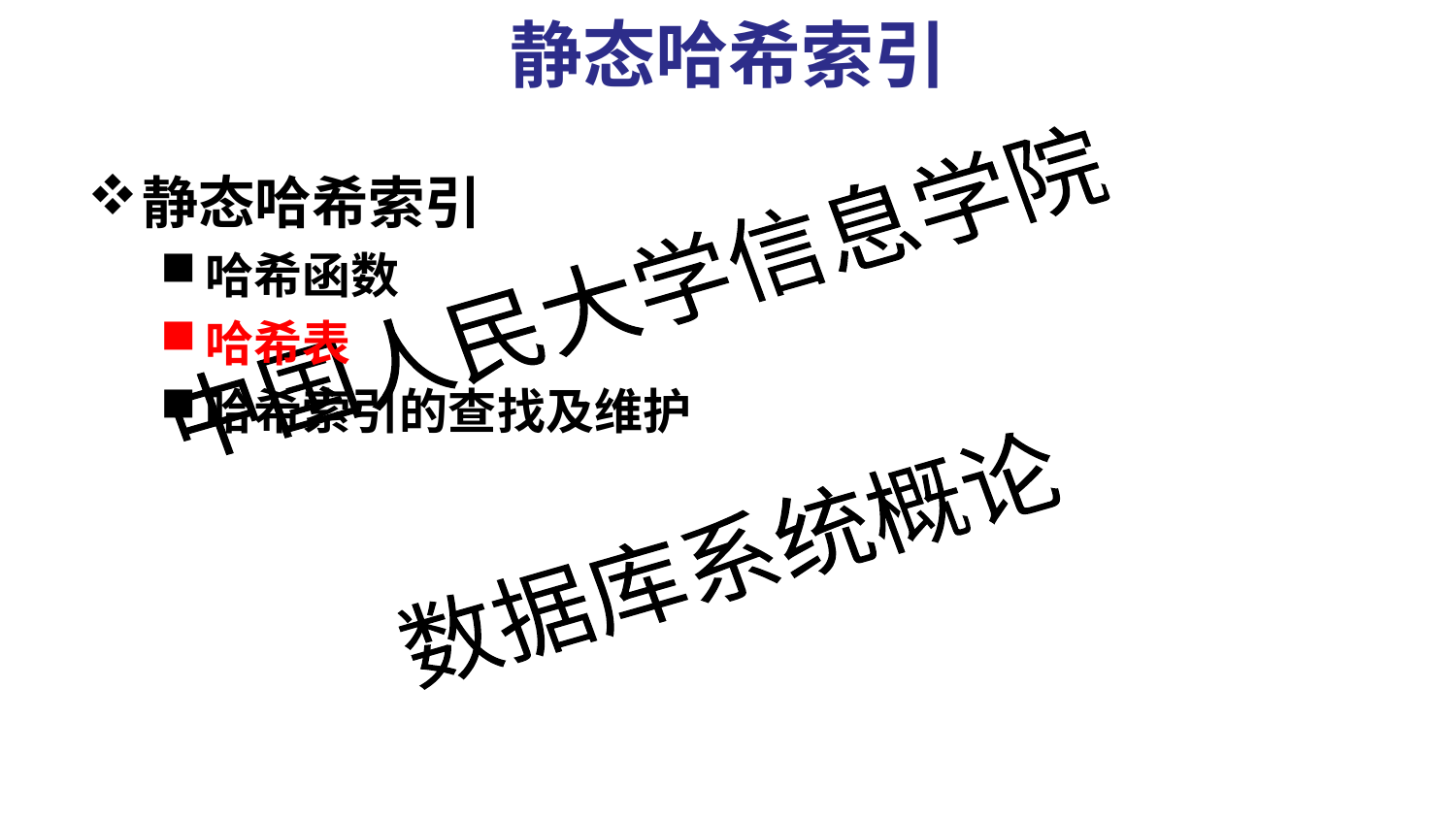

146
# 静态哈希索引
静态哈希索引
哈希函数
哈希表
哈希索引的查找及维护